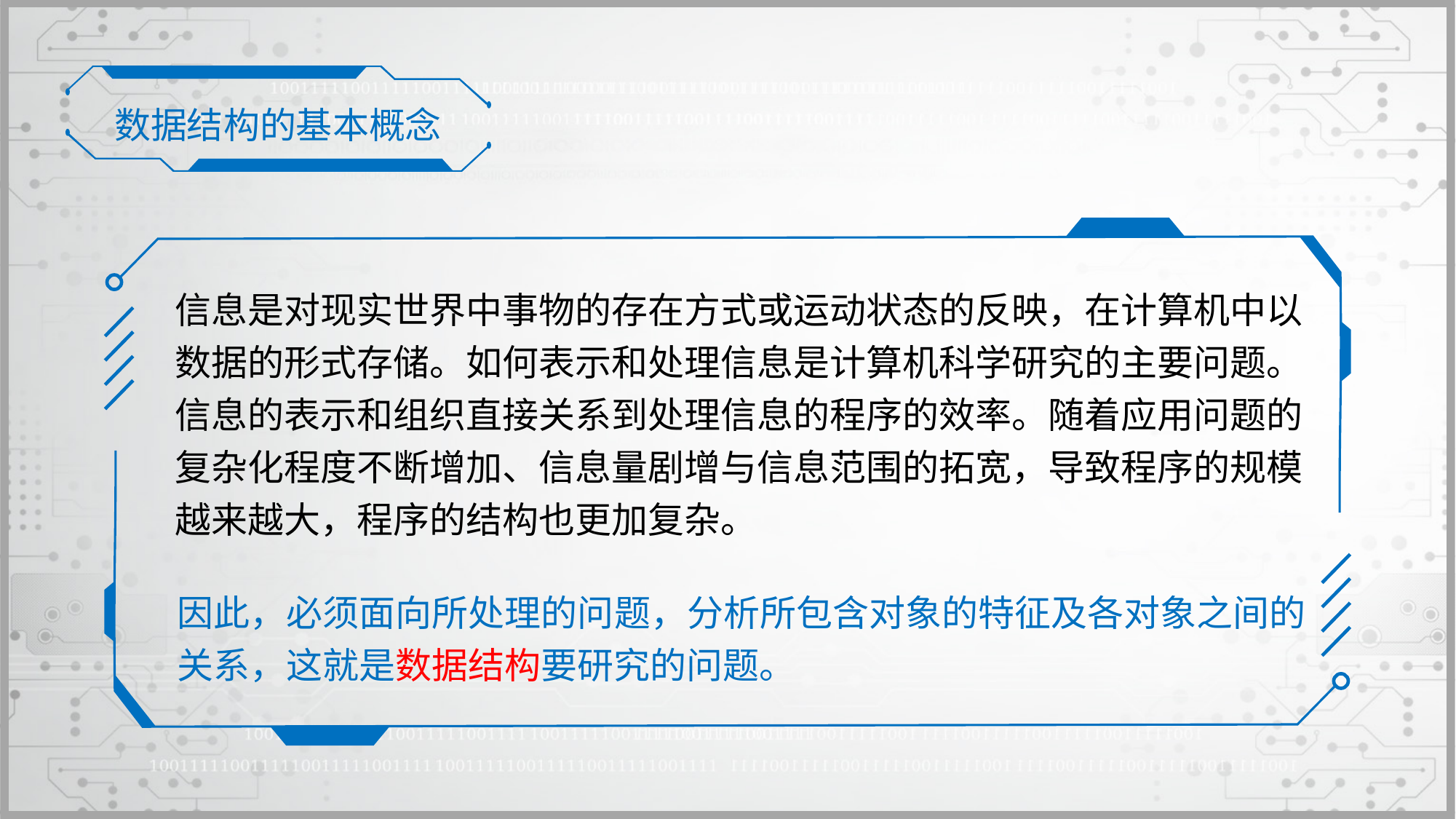

数据结构的基本概念

信息是对现实世界中事物的存在方式或运动状态的反映，在计算机中以数据的形式存储。如何表示和处理信息是计算机科学研究的主要问题。信息的表示和组织直接关系到处理信息的程序的效率。随着应用问题的复杂化程度不断增加、信息量剧增与信息范围的拓宽，导致程序的规模越来越大，程序的结构也更加复杂。
因此，必须面向所处理的问题，分析所包含对象的特征及各对象之间的关系，这就是数据结构要研究的问题。